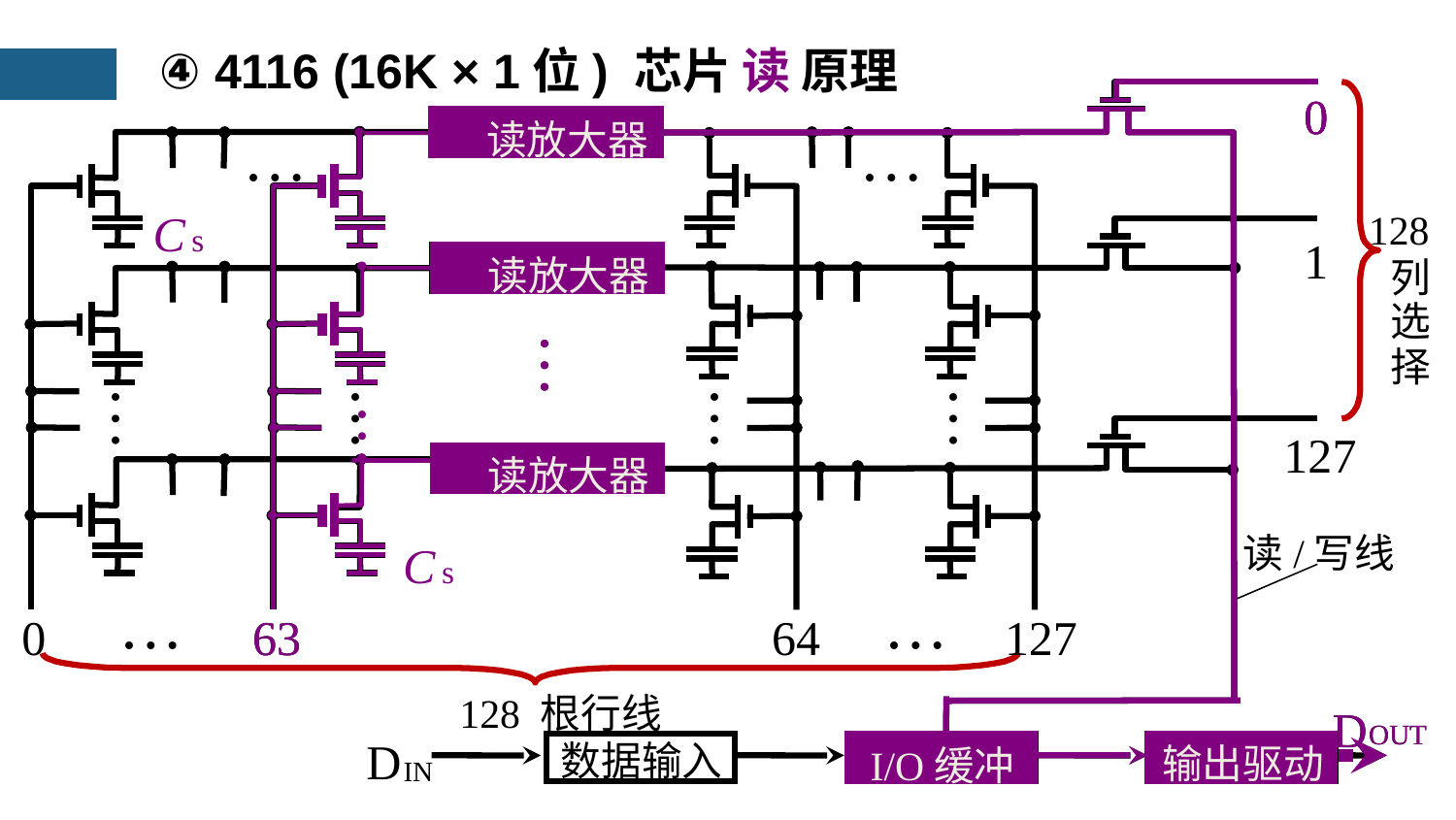

④ 4116 (16K × 1位) 芯片 读 原理

0

    读放大器

…

…

C
128
列
选
择
s

1

    读放大器

…

…
…
…
…

127

    读放大器

读/写线

C
s

…
…
0
63
64
127

128 根行线
D

OUT
D
输出驱动
I/O缓冲

数据输入
IN

0
0
0

    读放大器

    读放大器

…

    读放大器

…

63
D
OUT

输出驱动
I/O缓冲